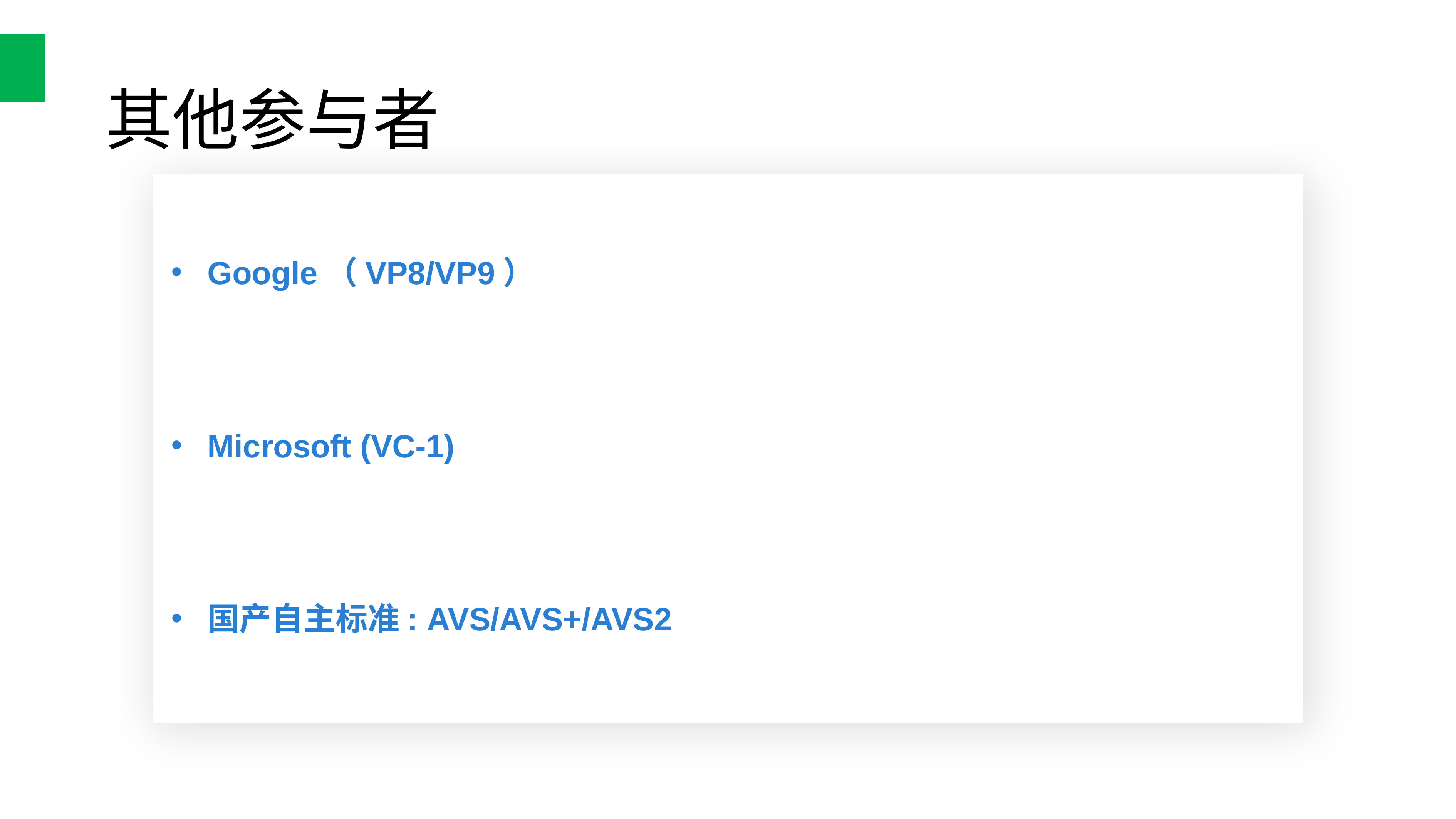

# 其他参与者

Google（VP8/VP9）

Microsoft (VC-1)

国产自主标准: AVS/AVS+/AVS2